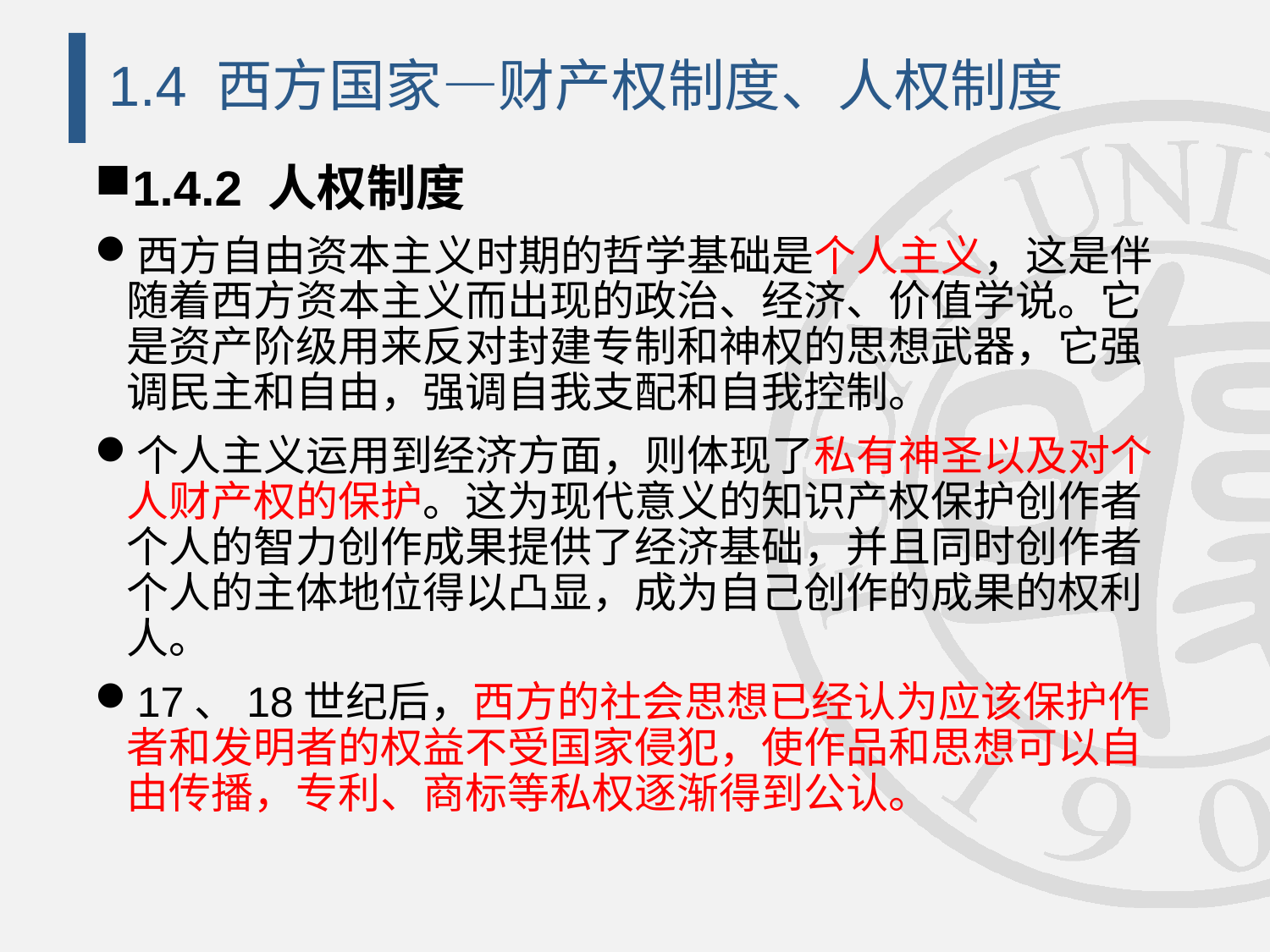

# 1.4 西方国家—财产权制度、人权制度
1.4.2 人权制度
西方自由资本主义时期的哲学基础是个人主义，这是伴随着西方资本主义而出现的政治、经济、价值学说。它是资产阶级用来反对封建专制和神权的思想武器，它强调民主和自由，强调自我支配和自我控制。
个人主义运用到经济方面，则体现了私有神圣以及对个人财产权的保护。这为现代意义的知识产权保护创作者个人的智力创作成果提供了经济基础，并且同时创作者个人的主体地位得以凸显，成为自己创作的成果的权利人。
17、18世纪后，西方的社会思想已经认为应该保护作者和发明者的权益不受国家侵犯，使作品和思想可以自由传播，专利、商标等私权逐渐得到公认。